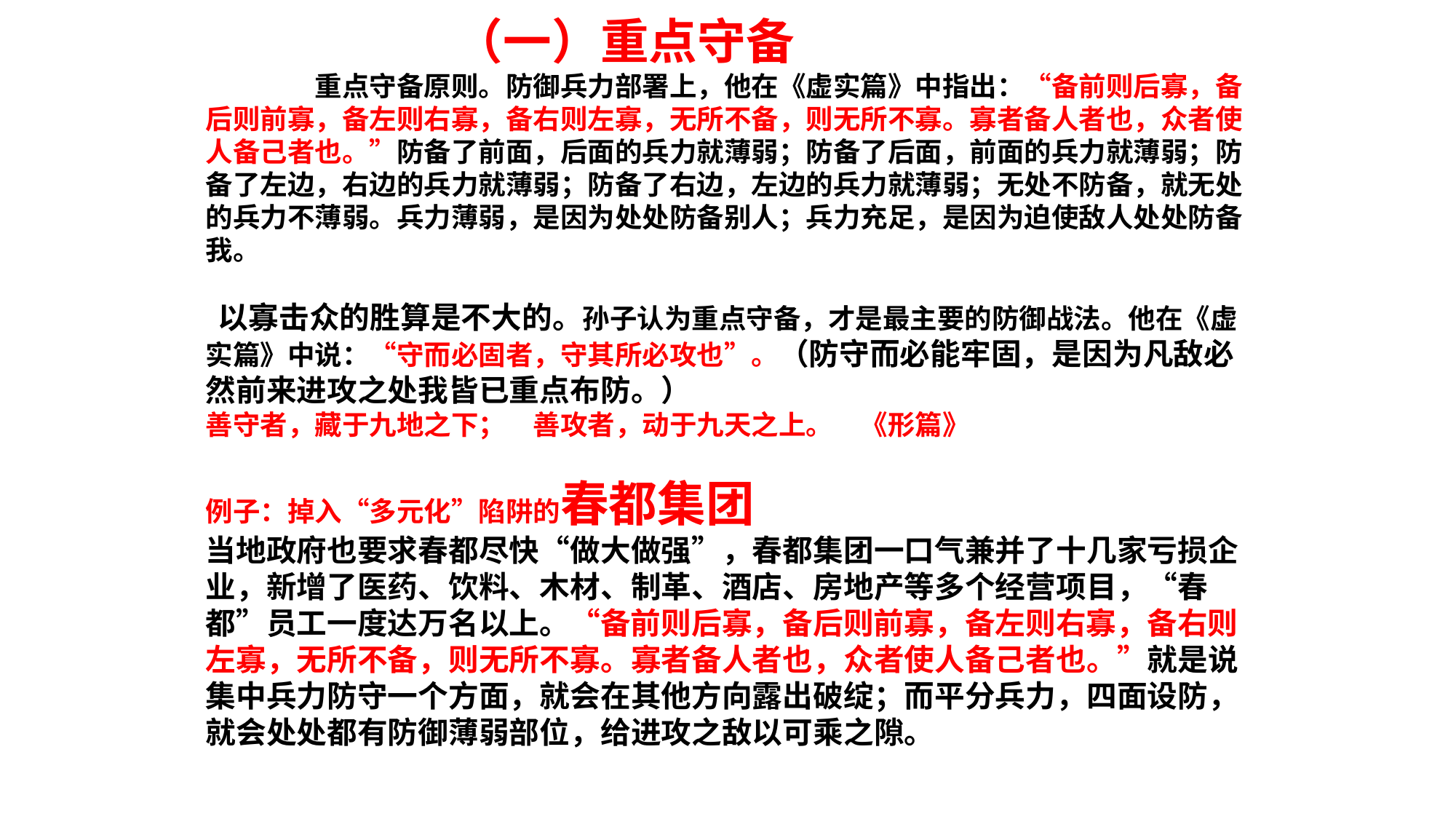

（一）重点守备
	重点守备原则。防御兵力部署上，他在《虚实篇》中指出：“备前则后寡，备后则前寡，备左则右寡，备右则左寡，无所不备，则无所不寡。寡者备人者也，众者使人备己者也。”防备了前面，后面的兵力就薄弱；防备了后面，前面的兵力就薄弱；防备了左边，右边的兵力就薄弱；防备了右边，左边的兵力就薄弱；无处不防备，就无处的兵力不薄弱。兵力薄弱，是因为处处防备别人；兵力充足，是因为迫使敌人处处防备我。

 以寡击众的胜算是不大的。孙子认为重点守备，才是最主要的防御战法。他在《虚实篇》中说：“守而必固者，守其所必攻也”。（防守而必能牢固，是因为凡敌必然前来进攻之处我皆已重点布防。）
善守者，藏于九地之下；	善攻者，动于九天之上。	《形篇》

例子：掉入“多元化”陷阱的春都集团
当地政府也要求春都尽快“做大做强”，春都集团一口气兼并了十几家亏损企业，新增了医药、饮料、木材、制革、酒店、房地产等多个经营项目，“春都”员工一度达万名以上。“备前则后寡，备后则前寡，备左则右寡，备右则左寡，无所不备，则无所不寡。寡者备人者也，众者使人备己者也。”就是说集中兵力防守一个方面，就会在其他方向露出破绽；而平分兵力，四面设防，就会处处都有防御薄弱部位，给进攻之敌以可乘之隙。